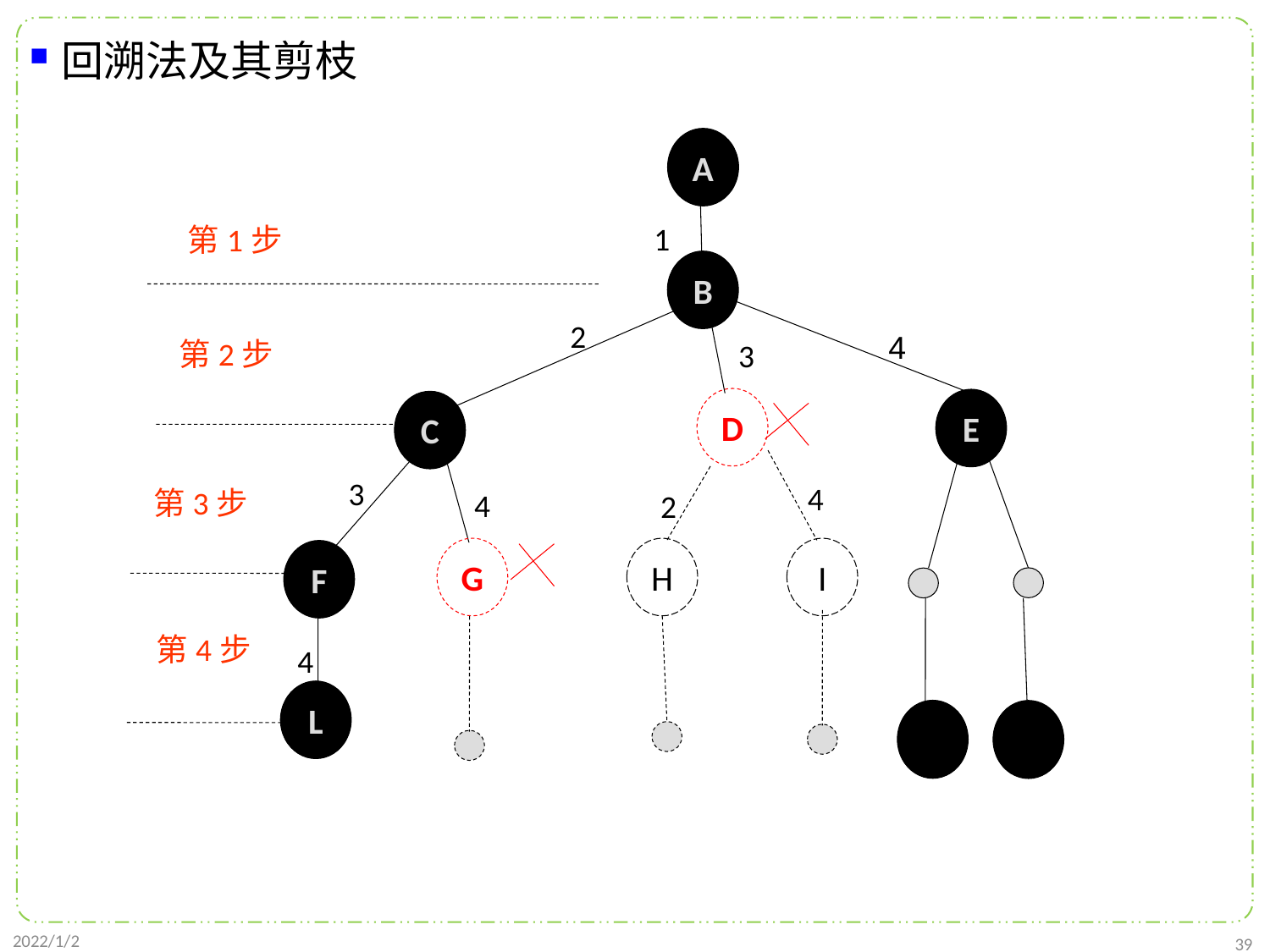

回溯法及其剪枝
A

1
第1步
B

2

4
第2步
3
D
E
C

3
4
第3步
4
2
G
H
I
F

第4步
4
L

2022/1/2
39